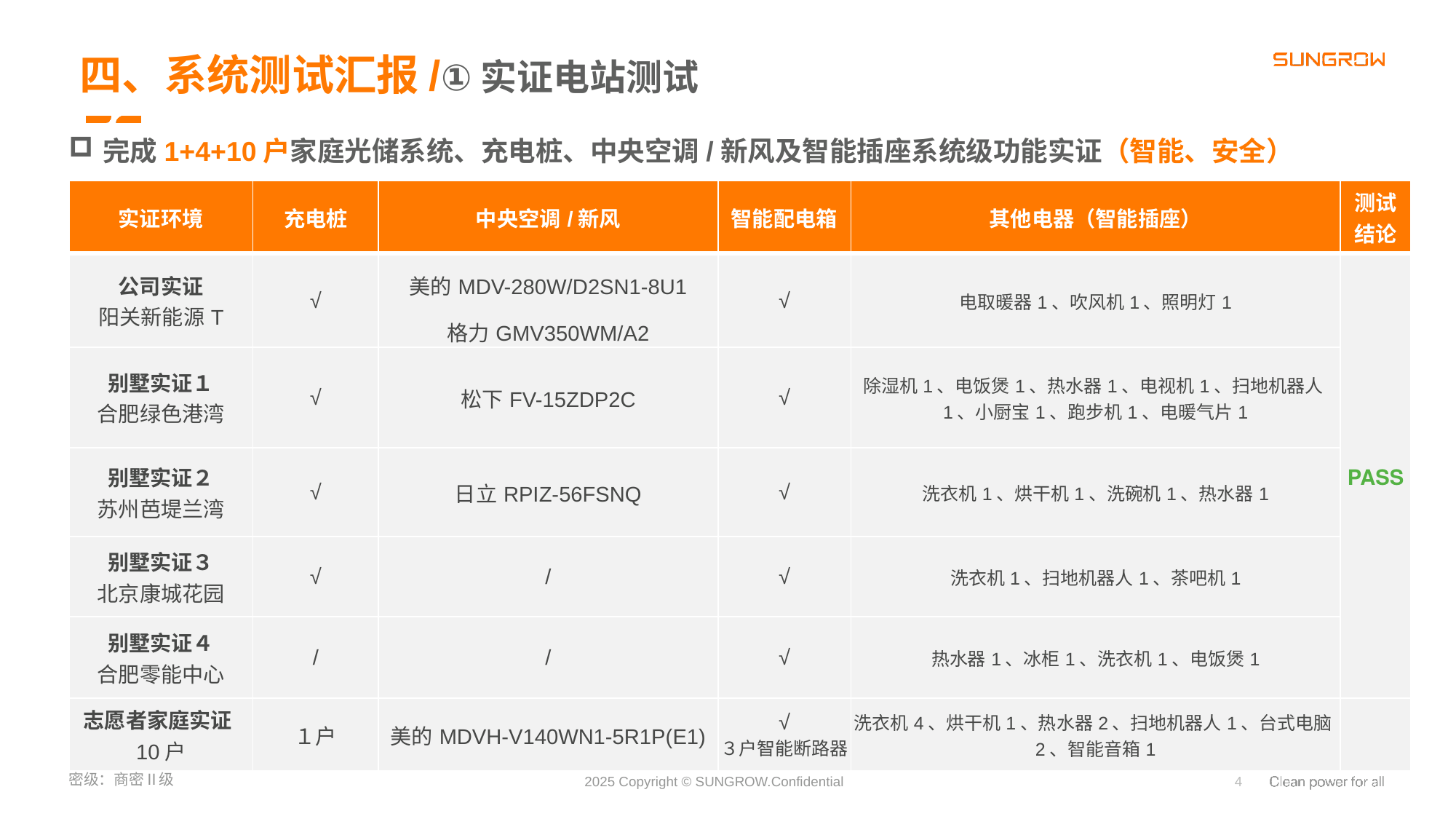

四、系统测试汇报/①实证电站测试
完成1+4+10户家庭光储系统、充电桩、中央空调/新风及智能插座系统级功能实证（智能、安全）
| 实证环境 | 充电桩 | 中央空调/新风 | 智能配电箱 | 其他电器（智能插座） | 测试结论 |
| --- | --- | --- | --- | --- | --- |
| 公司实证 阳关新能源T | √ | 美的MDV-280W/D2SN1-8U1 格力GMV350WM/A2 | √ | 电取暖器1、吹风机1、照明灯1 | PASS |
| 别墅实证１ 合肥绿色港湾 | √ | 松下FV-15ZDP2C | √ | 除湿机1、电饭煲1、热水器1、电视机1、扫地机器人1、小厨宝1、跑步机1、电暖气片1 |  |
| 别墅实证２ 苏州芭堤兰湾 | √ | 日立RPIZ-56FSNQ | √ | 洗衣机1、烘干机1、洗碗机1、热水器1 |  |
| 别墅实证３ 北京康城花园 | √ | / | √ | 洗衣机1、扫地机器人1、茶吧机1 |  |
| 别墅实证４ 合肥零能中心 | / | / | √ | 热水器1、冰柜1、洗衣机1、电饭煲1 |  |
| 志愿者家庭实证10户 | １户 | 美的MDVH-V140WN1-5R1P(E1) | √ ３户智能断路器 | 洗衣机4、烘干机1、热水器2、扫地机器人1、台式电脑2、智能音箱1 |  |
4